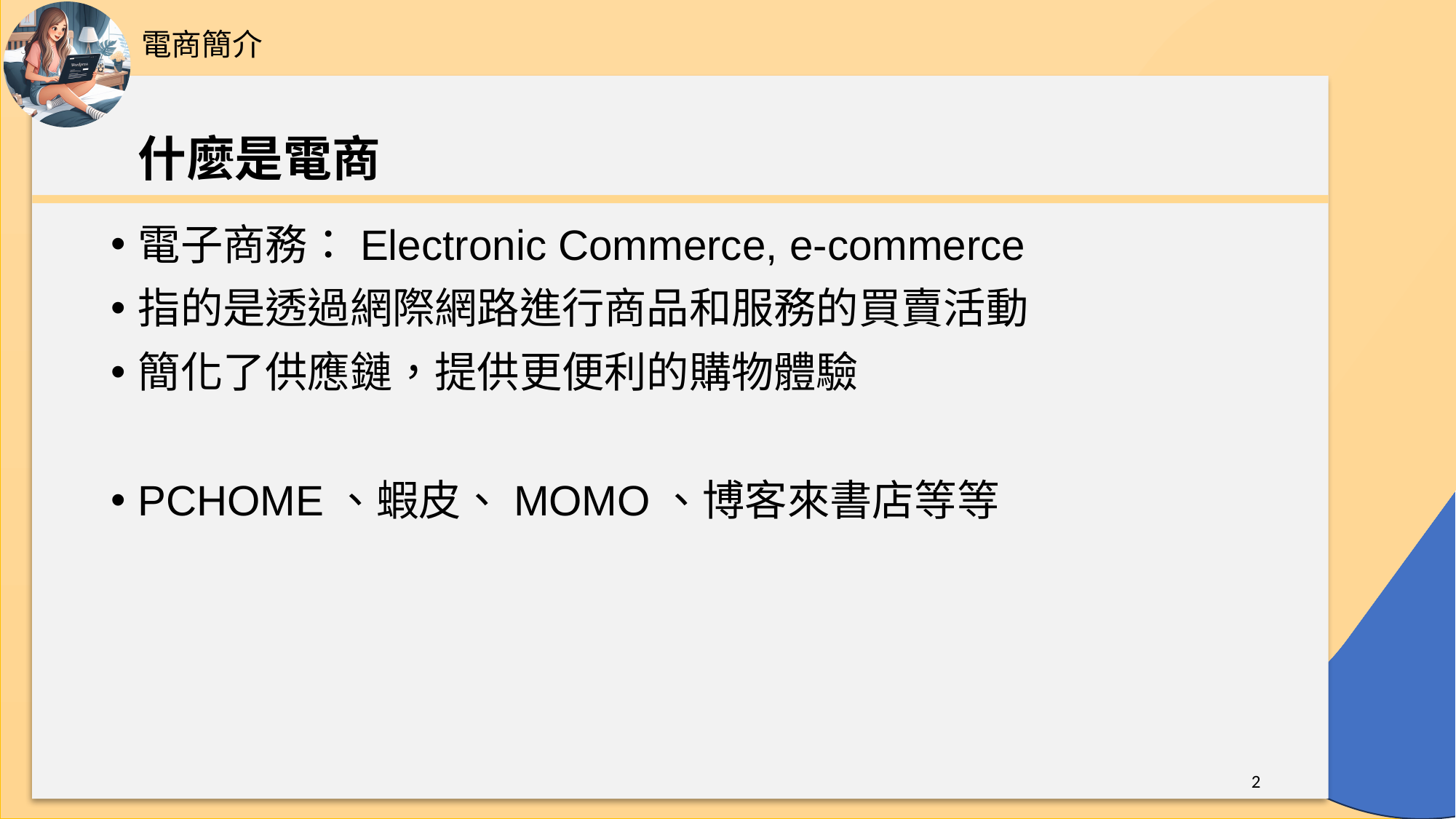

電商簡介

# 什麼是電商

電子商務：Electronic Commerce, e-commerce
指的是透過網際網路進行商品和服務的買賣活動
簡化了供應鏈，提供更便利的購物體驗

PCHOME、蝦皮、MOMO、博客來書店等等
2